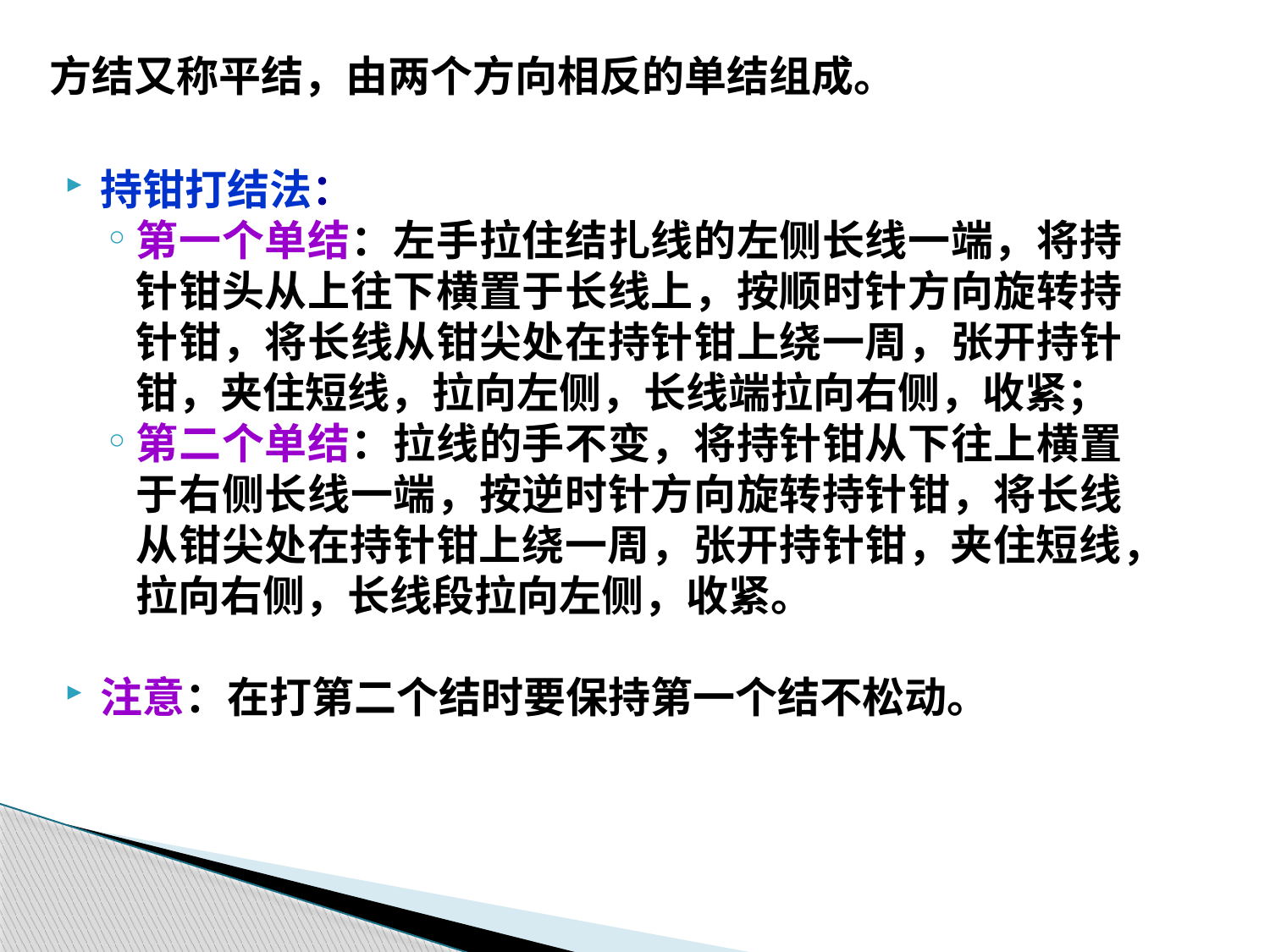

方结又称平结，由两个方向相反的单结组成。
持钳打结法：
第一个单结：左手拉住结扎线的左侧长线一端，将持针钳头从上往下横置于长线上，按顺时针方向旋转持针钳，将长线从钳尖处在持针钳上绕一周，张开持针钳，夹住短线，拉向左侧，长线端拉向右侧，收紧；
第二个单结：拉线的手不变，将持针钳从下往上横置于右侧长线一端，按逆时针方向旋转持针钳，将长线从钳尖处在持针钳上绕一周，张开持针钳，夹住短线，拉向右侧，长线段拉向左侧，收紧。

注意：在打第二个结时要保持第一个结不松动。